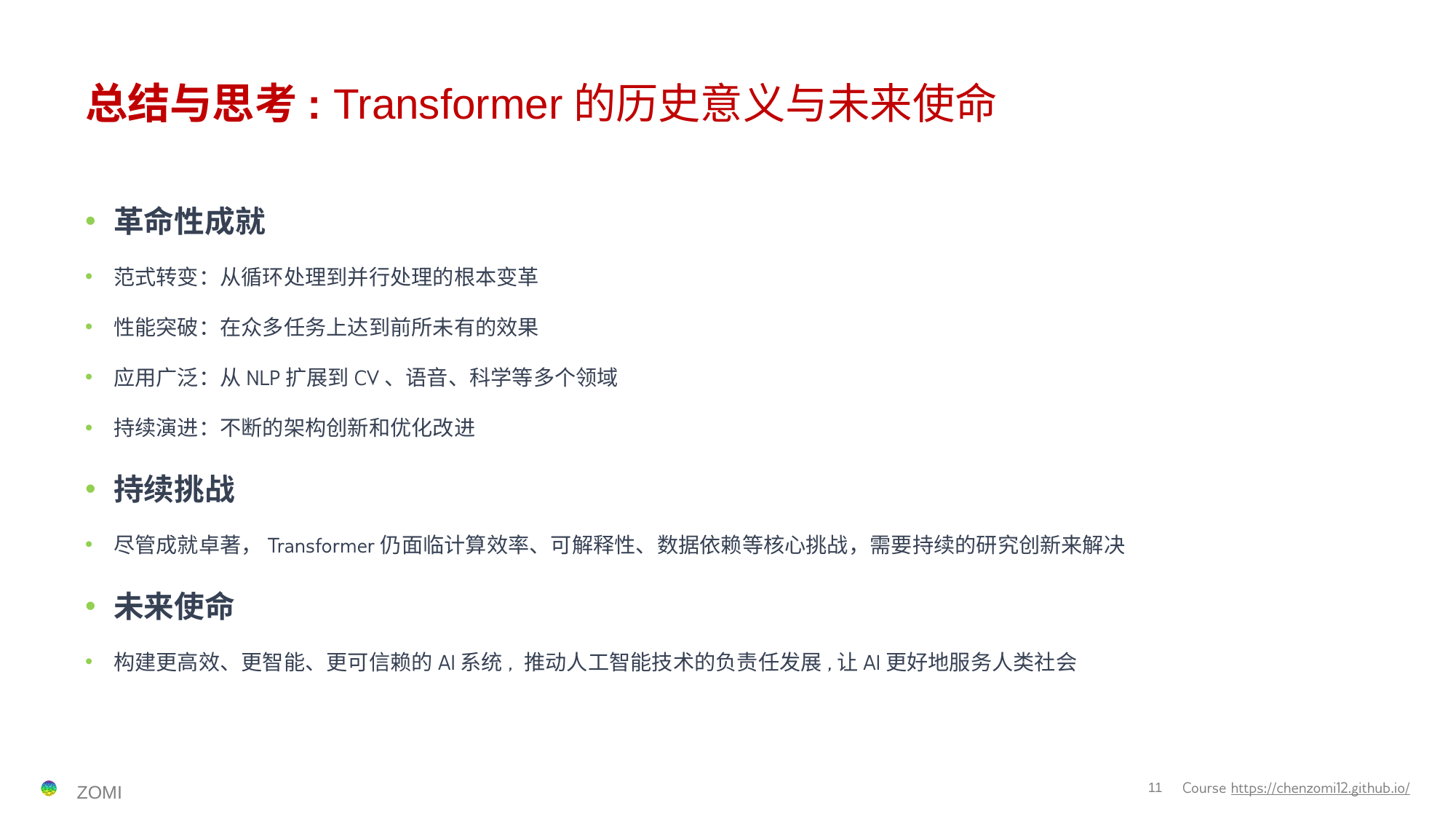

# 总结与思考: Transformer的历史意义与未来使命
革命性成就
范式转变：从循环处理到并行处理的根本变革
性能突破：在众多任务上达到前所未有的效果
应用广泛：从NLP扩展到CV、语音、科学等多个领域
持续演进：不断的架构创新和优化改进
持续挑战
尽管成就卓著，Transformer仍面临计算效率、可解释性、数据依赖等核心挑战，需要持续的研究创新来解决
未来使命
构建更高效、更智能、更可信赖的AI系统, 推动人工智能技术的负责任发展,让AI更好地服务人类社会